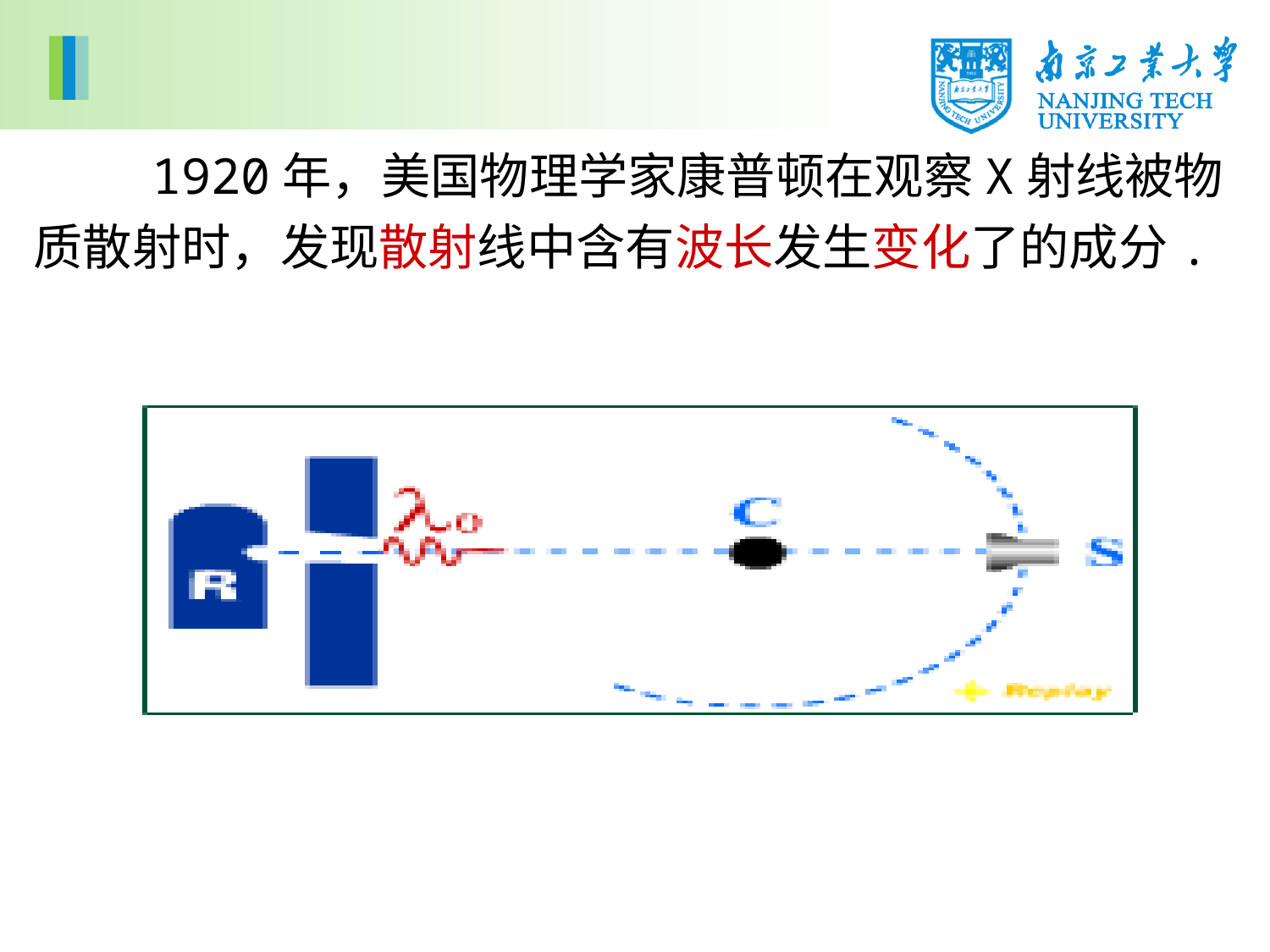

1920年，美国物理学家康普顿在观察X射线被物质散射时，发现散射线中含有波长发生变化了的成分.